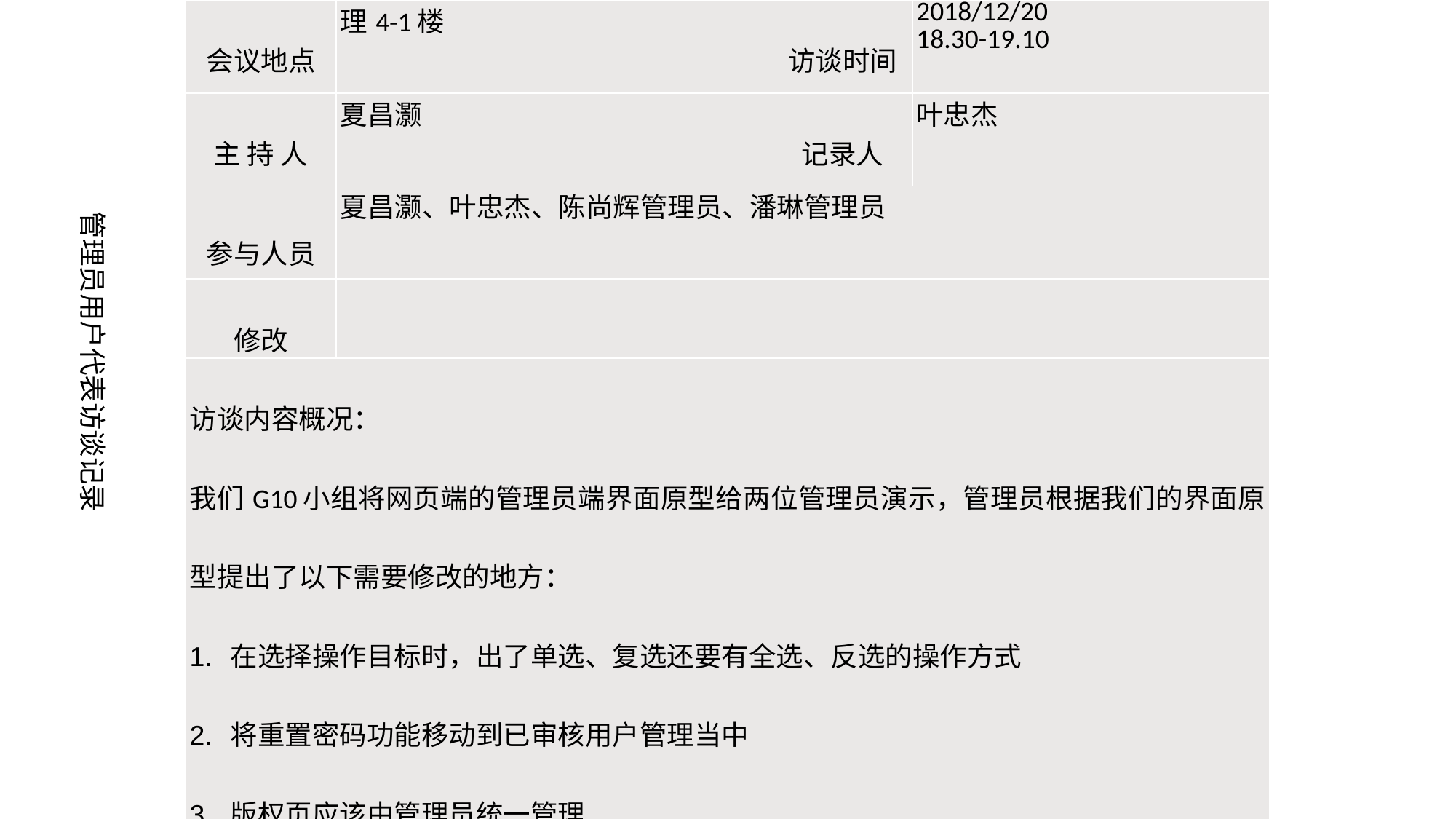

| 会议地点 | 理4-1楼 | 访谈时间 | 2018/12/20 18.30-19.10 |
| --- | --- | --- | --- |
| 主 持 人 | 夏昌灏 | 记录人 | 叶忠杰 |
| 参与人员 | 夏昌灏、叶忠杰、陈尚辉管理员、潘琳管理员 |  |  |
| 修改 |  |  |  |
| 访谈内容概况： 我们G10小组将网页端的管理员端界面原型给两位管理员演示，管理员根据我们的界面原型提出了以下需要修改的地方： 在选择操作目标时，出了单选、复选还要有全选、反选的操作方式 将重置密码功能移动到已审核用户管理当中 版权页应该由管理员统一管理 论坛子模块的添加删除应由管理员管理 对帖子要有过滤功能，即在对帖子管理时可以针对关键字进行搜索 管理员应该具备所有功能的权限，其他用户的权限不得超过管理员 |  |  |  |
管理员用户代表访谈记录